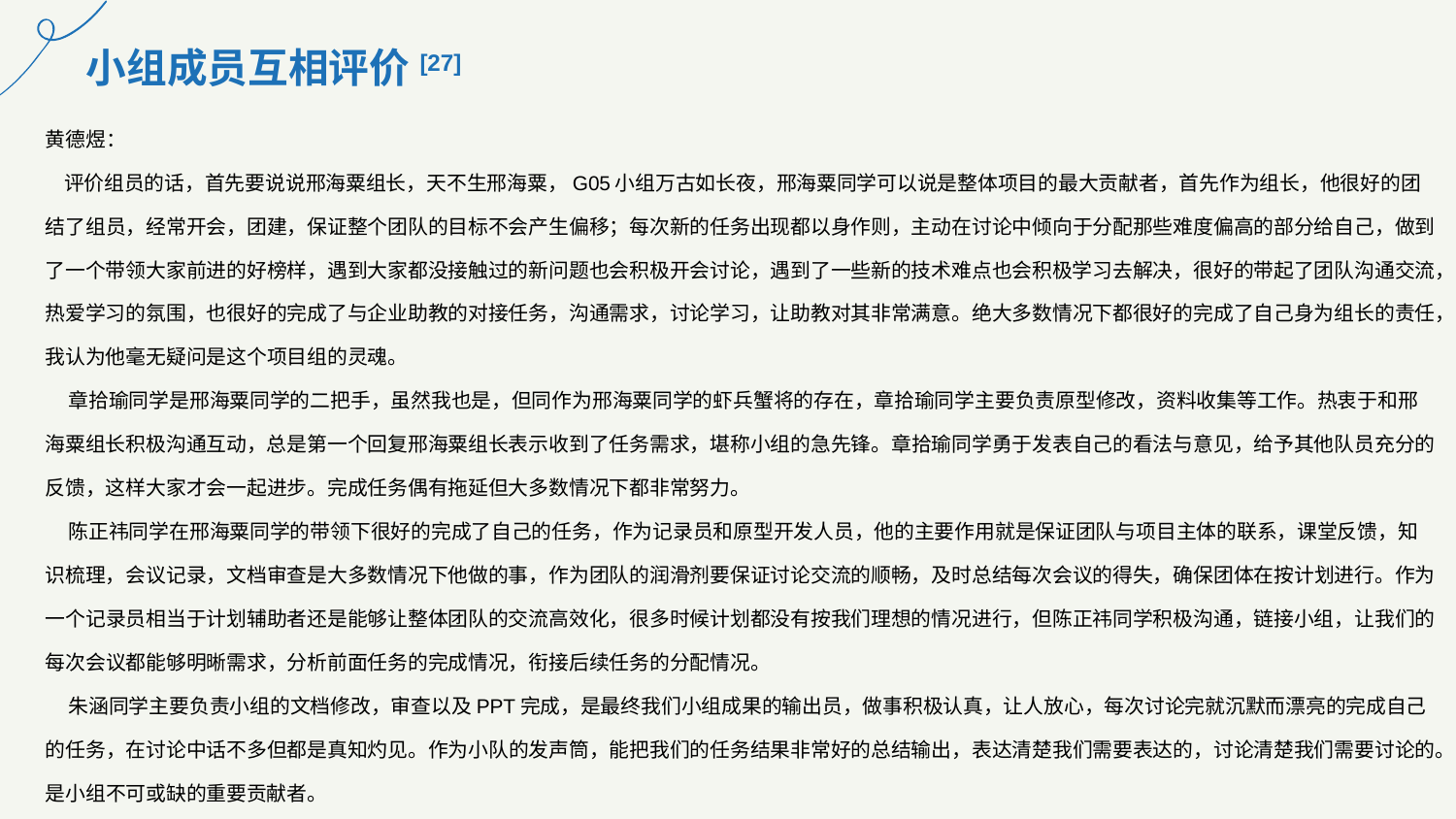

小组成员互相评价[27]
黄德煜：
   评价组员的话，首先要说说邢海粟组长，天不生邢海粟，G05小组万古如长夜，邢海粟同学可以说是整体项目的最大贡献者，首先作为组长，他很好的团结了组员，经常开会，团建，保证整个团队的目标不会产生偏移；每次新的任务出现都以身作则，主动在讨论中倾向于分配那些难度偏高的部分给自己，做到了一个带领大家前进的好榜样，遇到大家都没接触过的新问题也会积极开会讨论，遇到了一些新的技术难点也会积极学习去解决，很好的带起了团队沟通交流，热爱学习的氛围，也很好的完成了与企业助教的对接任务，沟通需求，讨论学习，让助教对其非常满意。绝大多数情况下都很好的完成了自己身为组长的责任，我认为他毫无疑问是这个项目组的灵魂。
    章拾瑜同学是邢海粟同学的二把手，虽然我也是，但同作为邢海粟同学的虾兵蟹将的存在，章拾瑜同学主要负责原型修改，资料收集等工作。热衷于和邢海粟组长积极沟通互动，总是第一个回复邢海粟组长表示收到了任务需求，堪称小组的急先锋。章拾瑜同学勇于发表自己的看法与意见，给予其他队员充分的反馈，这样大家才会一起进步。完成任务偶有拖延但大多数情况下都非常努力。
    陈正祎同学在邢海粟同学的带领下很好的完成了自己的任务，作为记录员和原型开发人员，他的主要作用就是保证团队与项目主体的联系，课堂反馈，知识梳理，会议记录，文档审查是大多数情况下他做的事，作为团队的润滑剂要保证讨论交流的顺畅，及时总结每次会议的得失，确保团体在按计划进行。作为一个记录员相当于计划辅助者还是能够让整体团队的交流高效化，很多时候计划都没有按我们理想的情况进行，但陈正祎同学积极沟通，链接小组，让我们的每次会议都能够明晰需求，分析前面任务的完成情况，衔接后续任务的分配情况。
    朱涵同学主要负责小组的文档修改，审查以及PPT完成，是最终我们小组成果的输出员，做事积极认真，让人放心，每次讨论完就沉默而漂亮的完成自己的任务，在讨论中话不多但都是真知灼见。作为小队的发声筒，能把我们的任务结果非常好的总结输出，表达清楚我们需要表达的，讨论清楚我们需要讨论的。是小组不可或缺的重要贡献者。